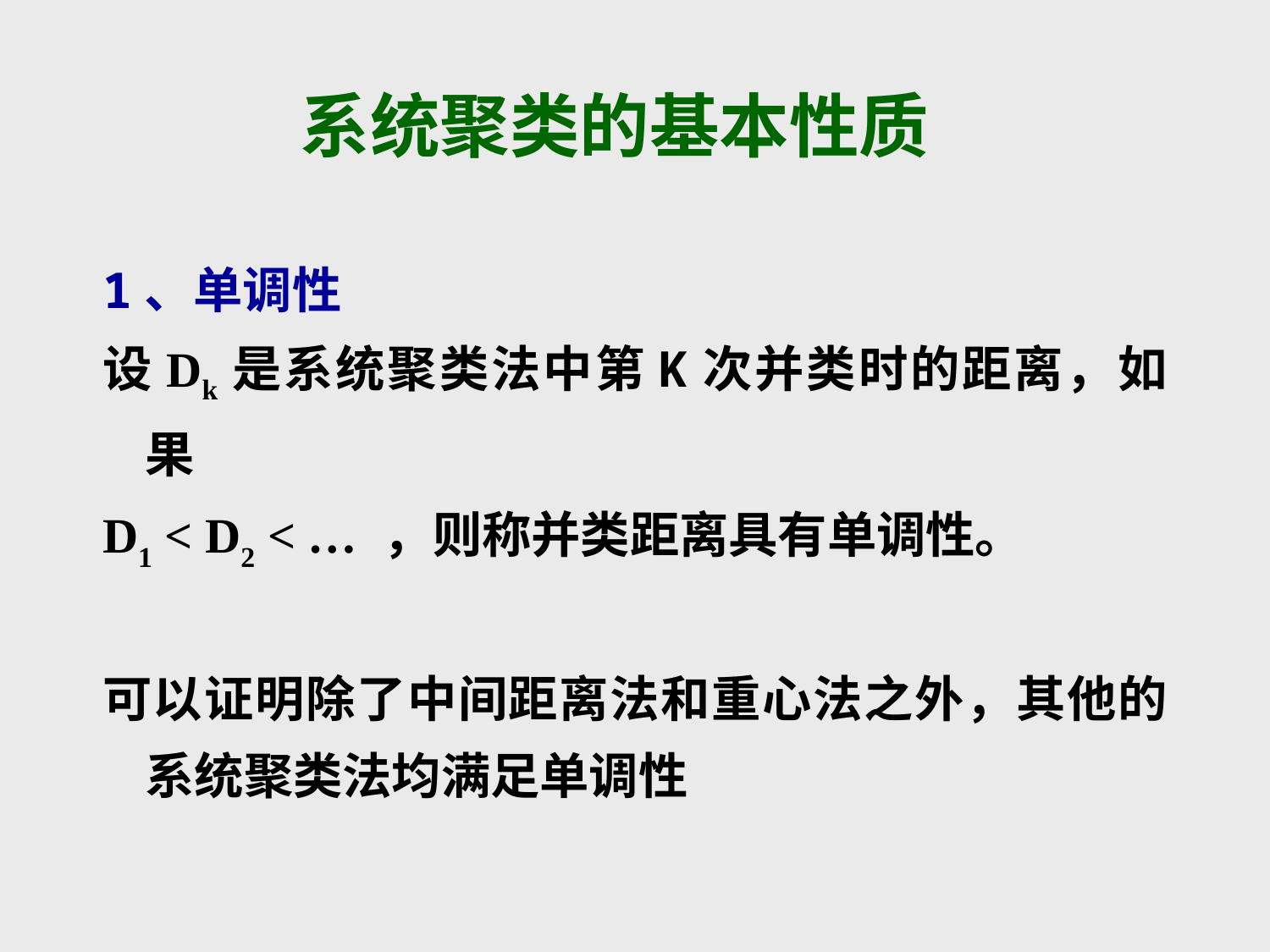

# 系统聚类的基本性质
1、单调性
设Dk是系统聚类法中第K次并类时的距离，如果
D1 < D2 < …  ，则称并类距离具有单调性。

可以证明除了中间距离法和重心法之外，其他的系统聚类法均满足单调性